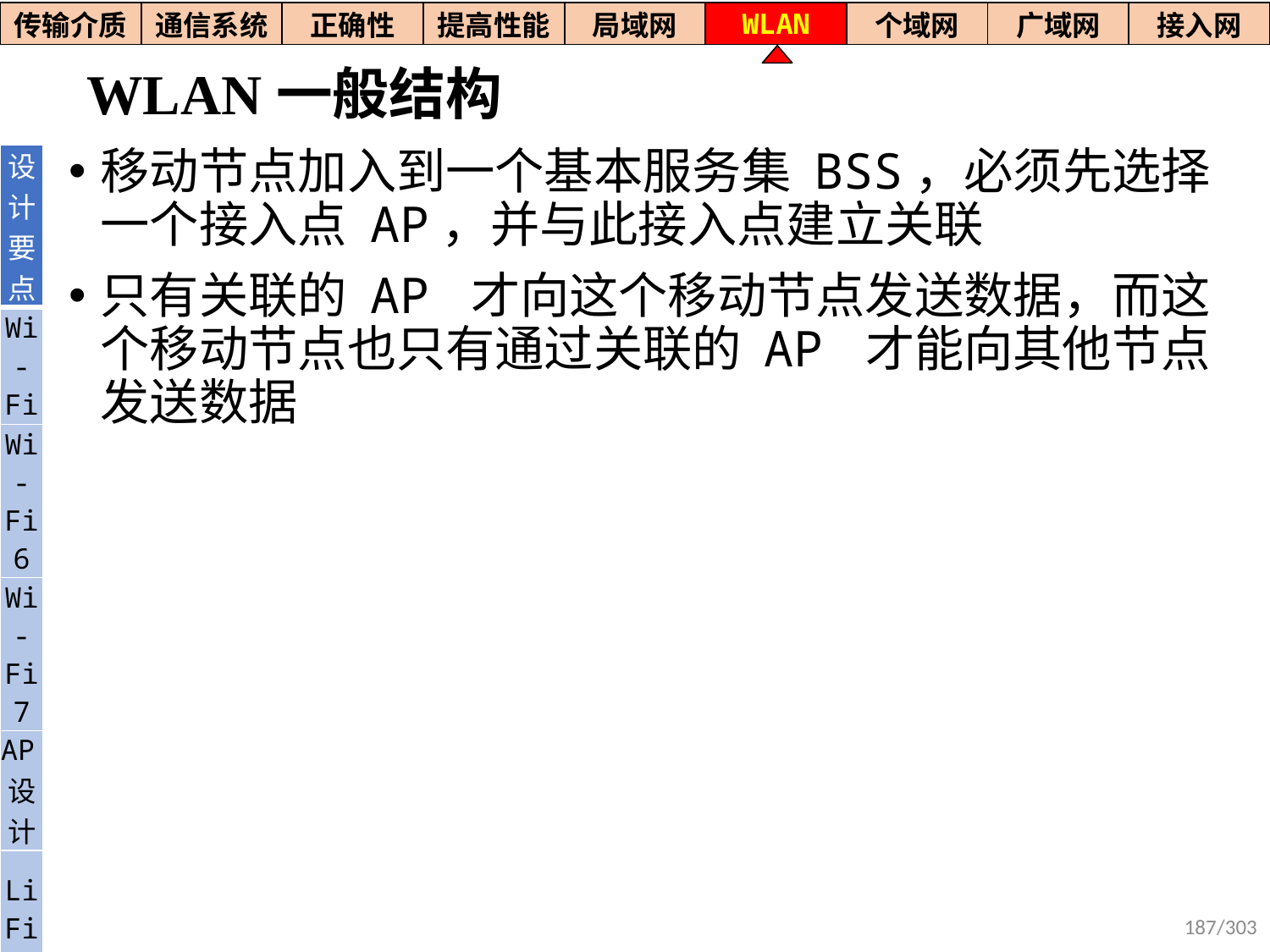

| 传输介质 | 通信系统 | 正确性 | 提高性能 | 局域网 | WLAN | 个域网 | 广域网 | 接入网 |
| --- | --- | --- | --- | --- | --- | --- | --- | --- |

# WLAN一般结构
移动节点加入到一个基本服务集 BSS，必须先选择一个接入点 AP，并与此接入点建立关联
只有关联的 AP 才向这个移动节点发送数据，而这个移动节点也只有通过关联的 AP 才能向其他节点发送数据

| 设计要点 |
| --- |
| Wi- Fi |
| Wi-Fi6 |
| Wi-Fi7 |
| AP设计 |
| Li Fi |

187/303